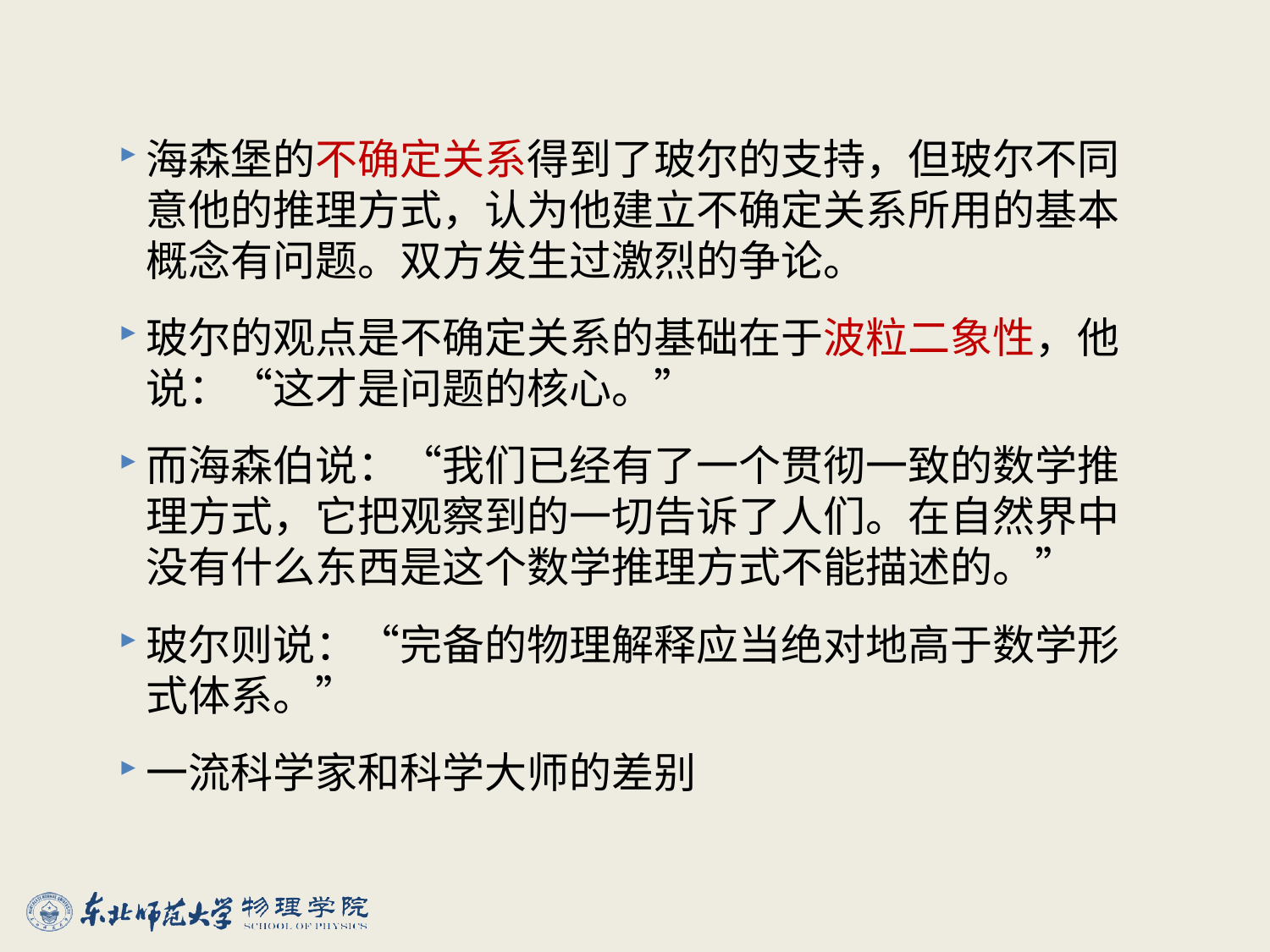

海森堡的不确定关系得到了玻尔的支持，但玻尔不同意他的推理方式，认为他建立不确定关系所用的基本概念有问题。双方发生过激烈的争论。
玻尔的观点是不确定关系的基础在于波粒二象性，他说：“这才是问题的核心。”
而海森伯说：“我们已经有了一个贯彻一致的数学推理方式，它把观察到的一切告诉了人们。在自然界中没有什么东西是这个数学推理方式不能描述的。”
玻尔则说：“完备的物理解释应当绝对地高于数学形式体系。”
一流科学家和科学大师的差别